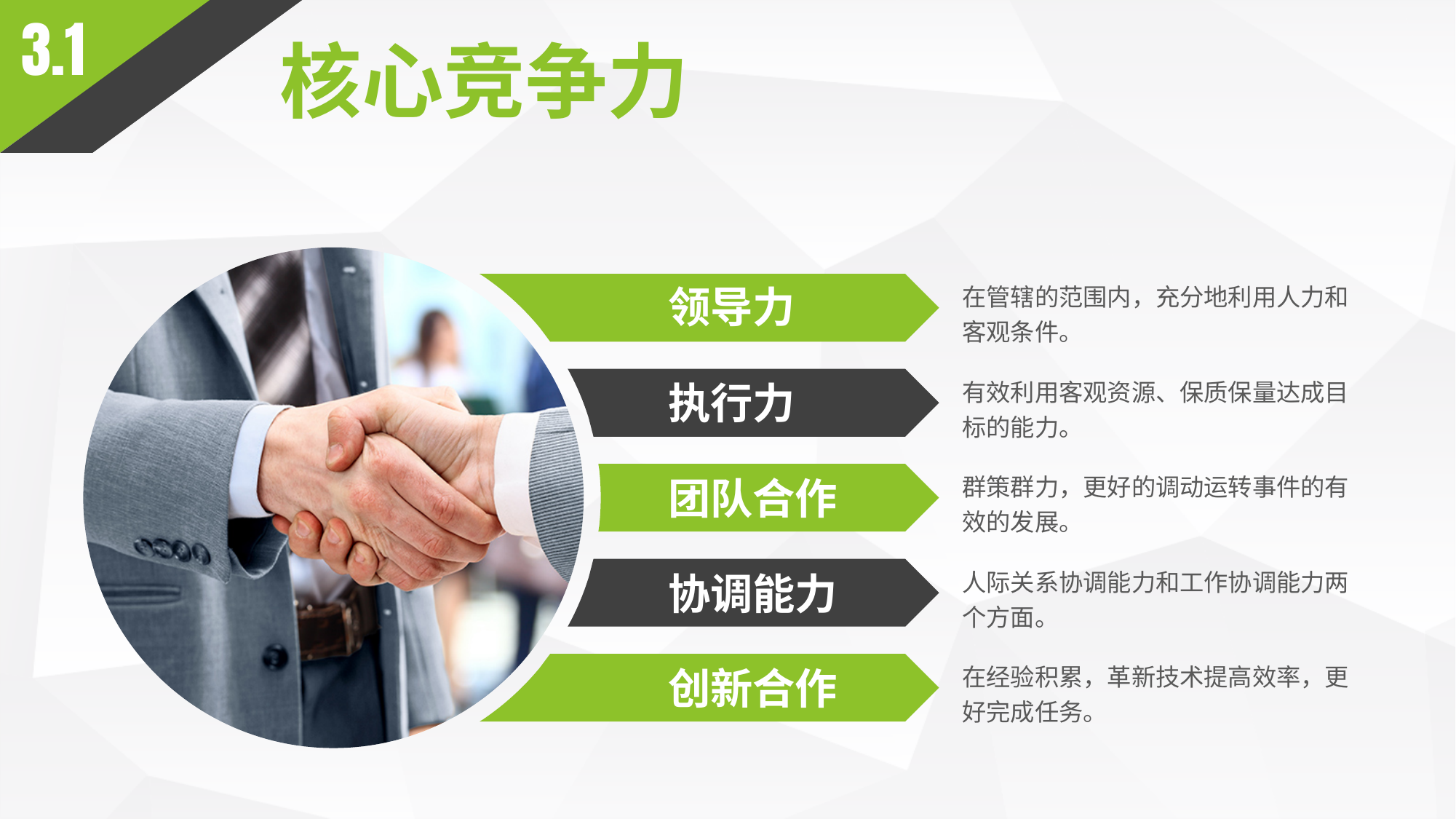

3.1
核心竞争力

领导力
在管辖的范围内，充分地利用人力和客观条件。

执行力
有效利用客观资源、保质保量达成目标的能力。

团队合作
群策群力，更好的调动运转事件的有效的发展。

协调能力
人际关系协调能力和工作协调能力两个方面。

创新合作
在经验积累，革新技术提高效率，更好完成任务。